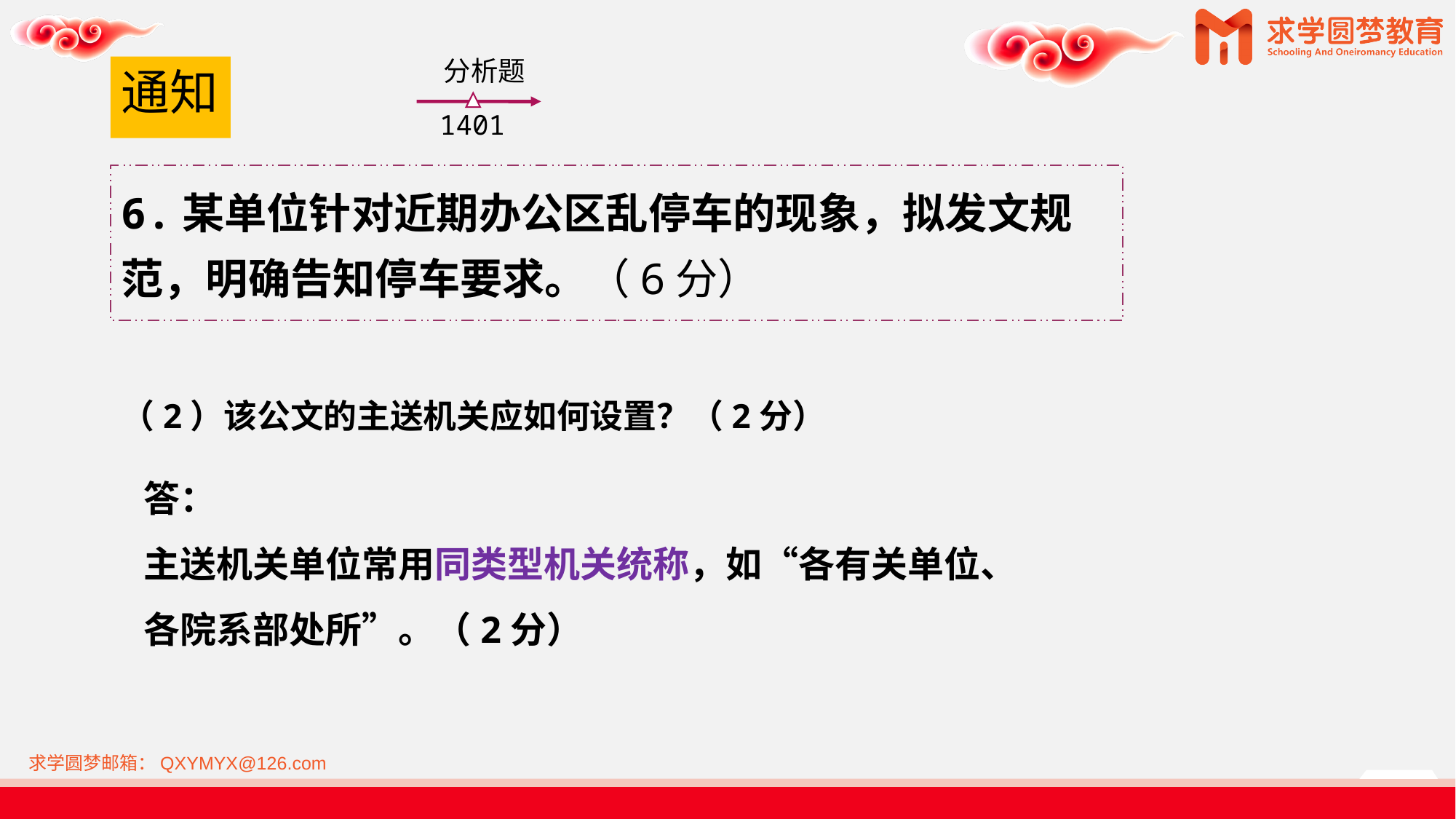

分析题

1401
# 通知
6.某单位针对近期办公区乱停车的现象，拟发文规范，明确告知停车要求。（6分）
（2）该公文的主送机关应如何设置？（2分）
答：
主送机关单位常用同类型机关统称，如“各有关单位、
各院系部处所”。（2分）